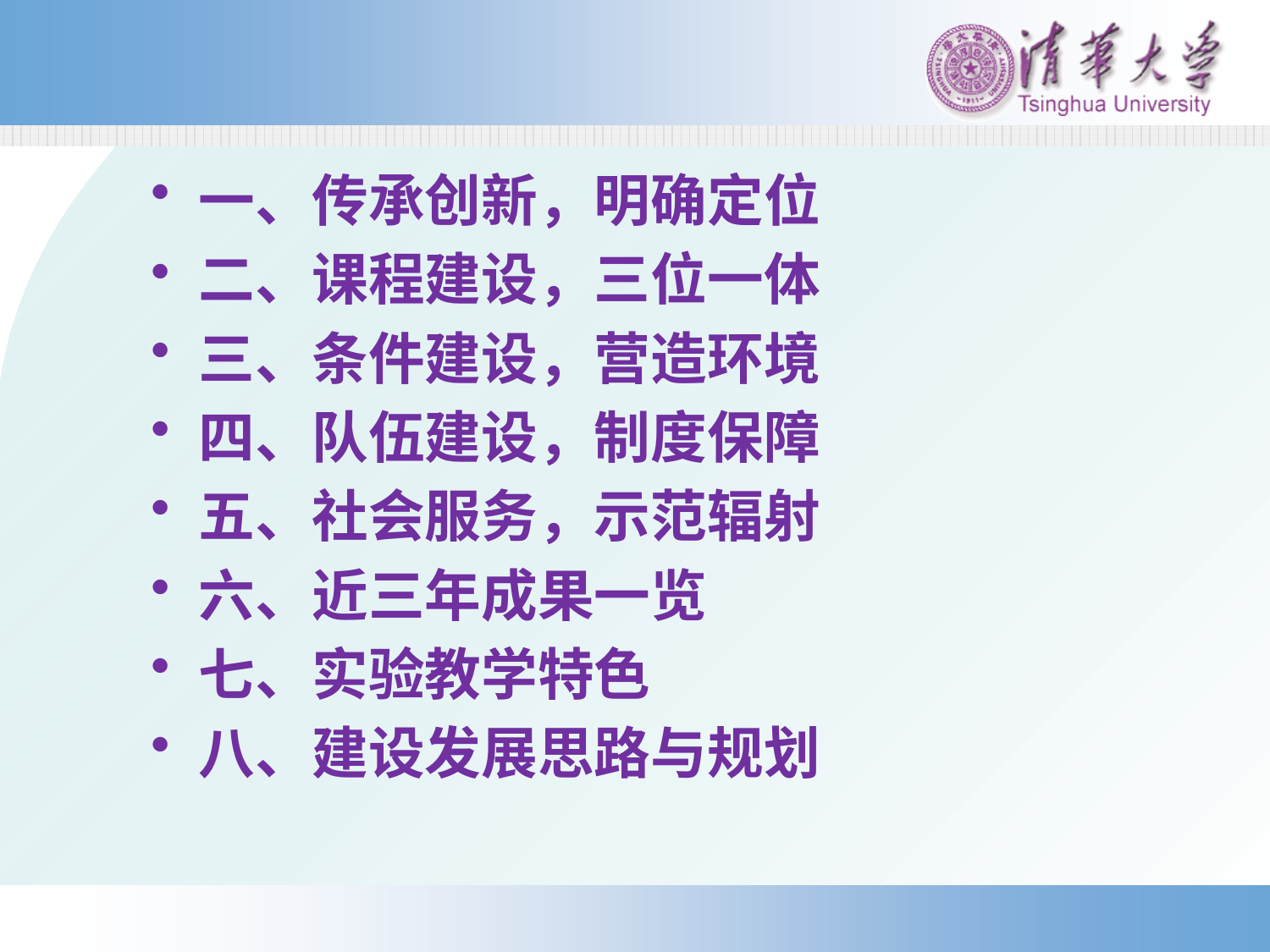

一、传承创新，明确定位
二、课程建设，三位一体
三、条件建设，营造环境
四、队伍建设，制度保障
五、社会服务，示范辐射
六、近三年成果一览
七、实验教学特色
八、建设发展思路与规划